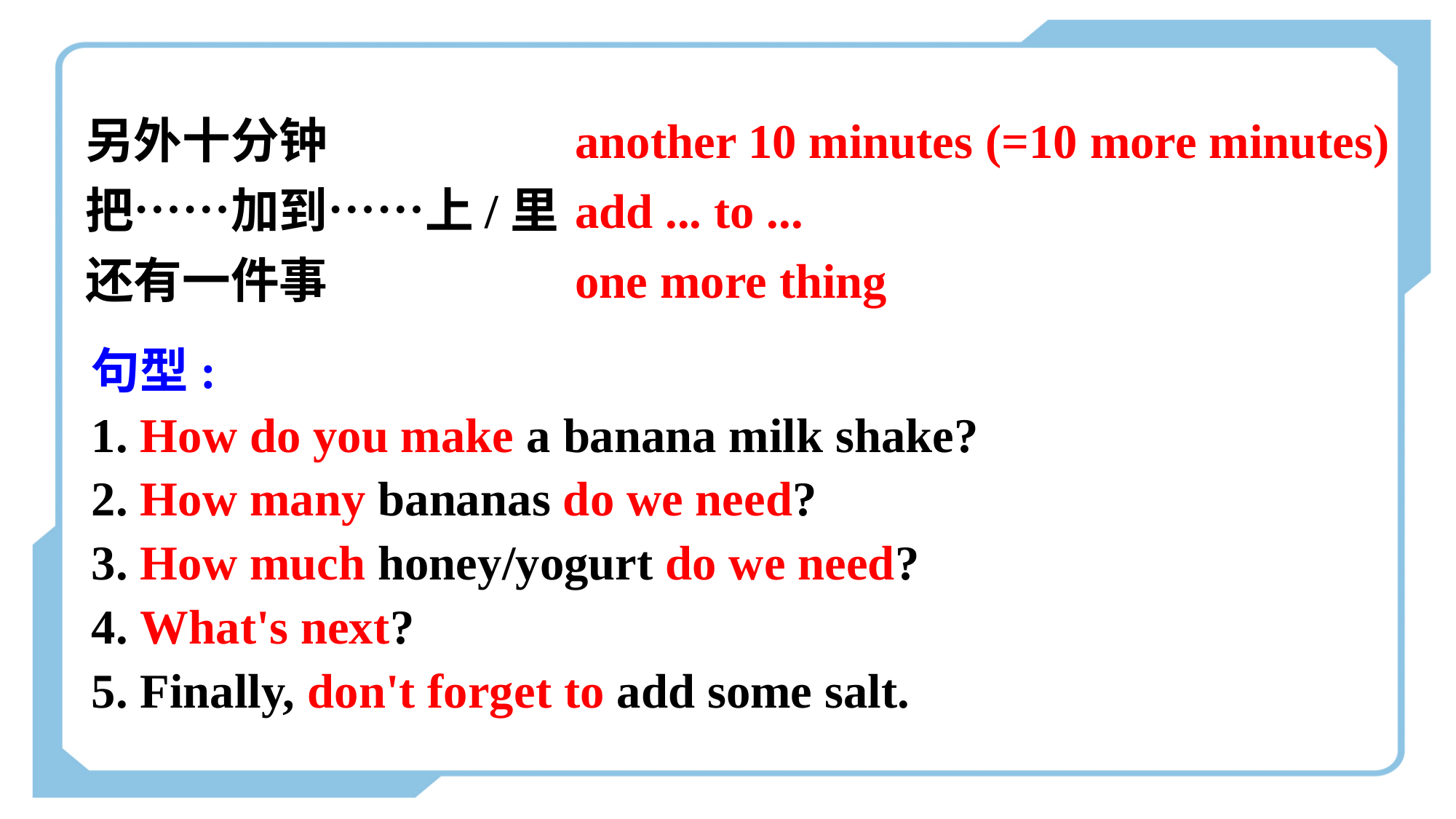

another 10 minutes (=10 more minutes)
add ... to ...
one more thing
另外十分钟
把……加到……上/里
还有一件事
句型:
1. How do you make a banana milk shake?
2. How many bananas do we need?
3. How much honey/yogurt do we need?
4. What's next?
5. Finally, don't forget to add some salt.